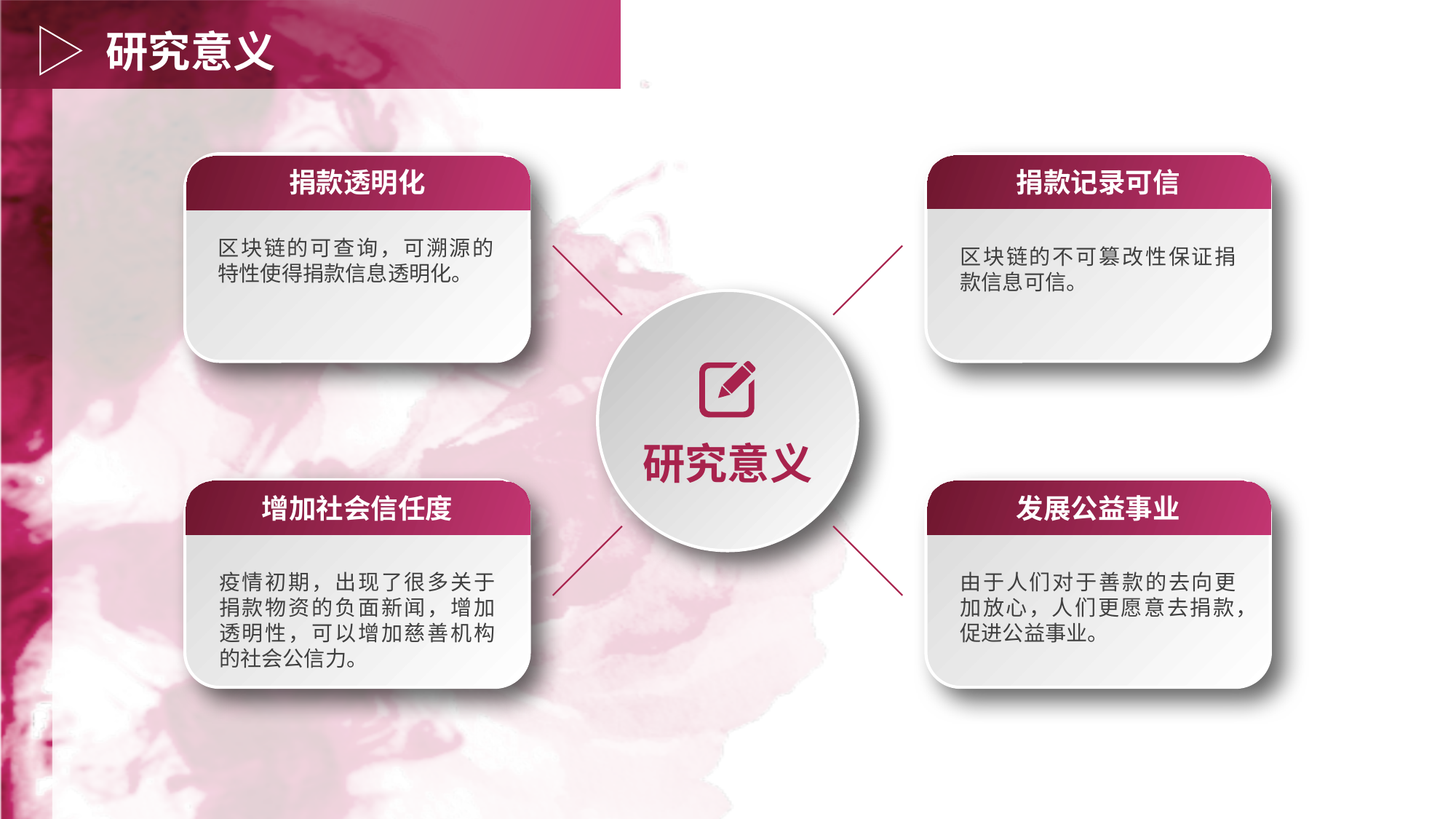

研究意义

捐款透明化
捐款记录可信
区块链的可查询，可溯源的特性使得捐款信息透明化。

区块链的不可篡改性保证捐款信息可信。

研究意义

增加社会信任度
发展公益事业
疫情初期，出现了很多关于捐款物资的负面新闻，增加透明性，可以增加慈善机构的社会公信力。
由于人们对于善款的去向更加放心，人们更愿意去捐款，促进公益事业。